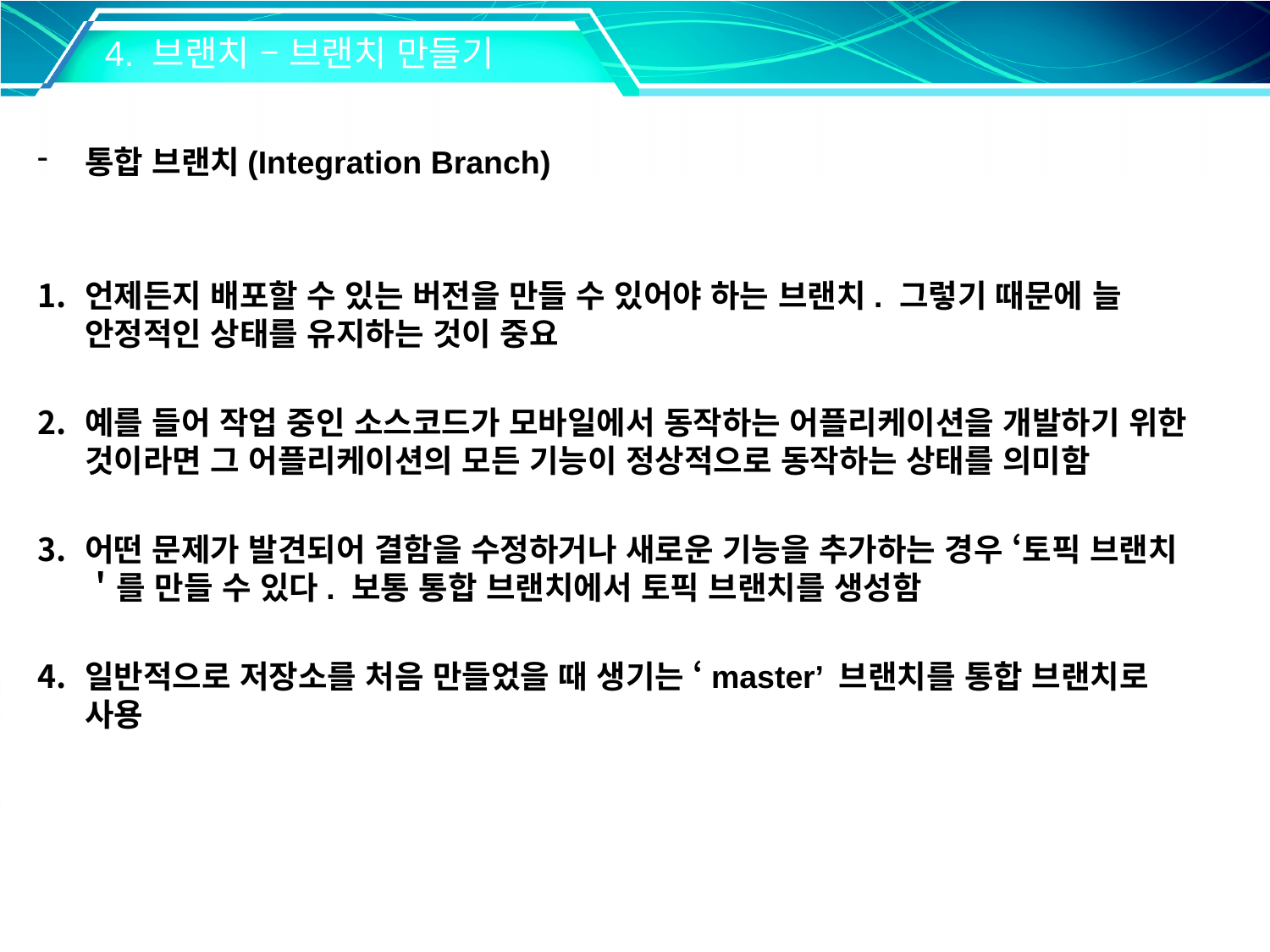

4. 브랜치 – 브랜치 만들기
통합 브랜치(Integration Branch)

언제든지 배포할 수 있는 버전을 만들 수 있어야 하는 브랜치. 그렇기 때문에 늘 안정적인 상태를 유지하는 것이 중요

예를 들어 작업 중인 소스코드가 모바일에서 동작하는 어플리케이션을 개발하기 위한 것이라면 그 어플리케이션의 모든 기능이 정상적으로 동작하는 상태를 의미함

어떤 문제가 발견되어 결함을 수정하거나 새로운 기능을 추가하는 경우 ‘토픽 브랜치＇를 만들 수 있다. 보통 통합 브랜치에서 토픽 브랜치를 생성함

일반적으로 저장소를 처음 만들었을 때 생기는 ‘master’ 브랜치를 통합 브랜치로 사용